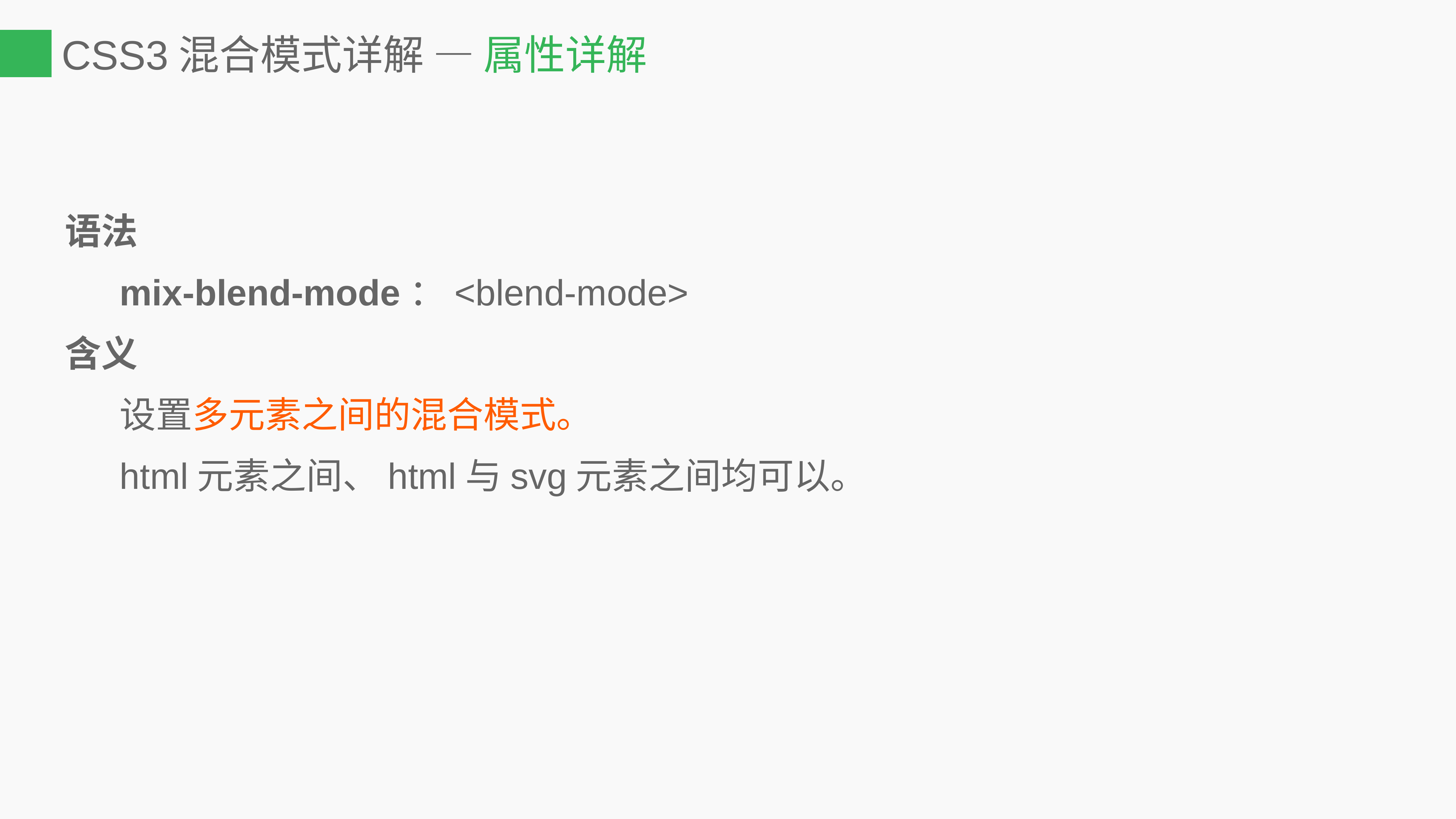

# CSS3混合模式详解 — 属性详解
语法
	mix-blend-mode：<blend-mode>
含义
	设置多元素之间的混合模式。
	html元素之间、html与svg元素之间均可以。